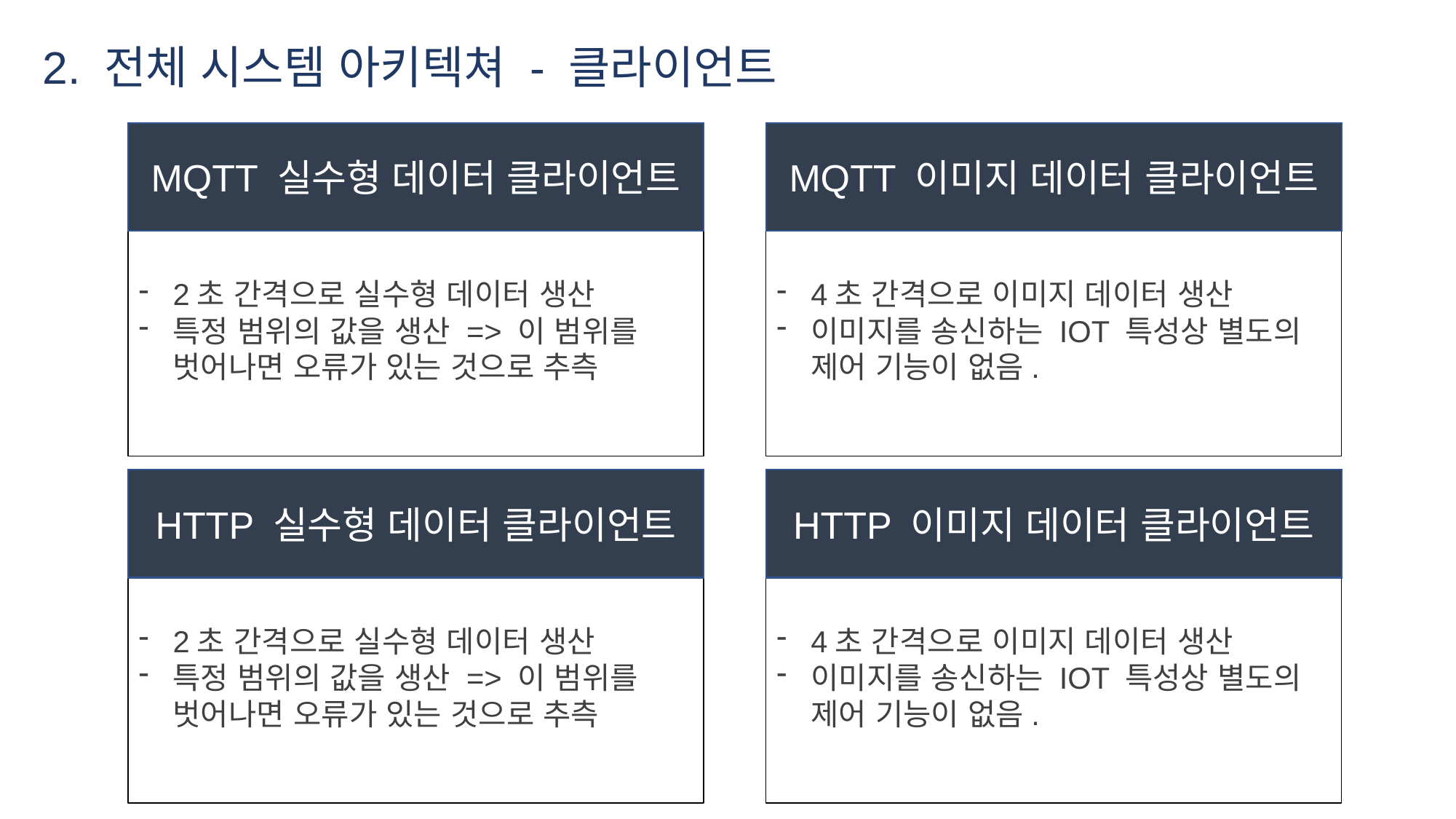

2. 전체 시스템 아키텍쳐 - 클라이언트
MQTT 실수형 데이터 클라이언트
MQTT 이미지 데이터 클라이언트
2초 간격으로 실수형 데이터 생산
특정 범위의 값을 생산 => 이 범위를 벗어나면 오류가 있는 것으로 추측
4초 간격으로 이미지 데이터 생산
이미지를 송신하는 IOT 특성상 별도의 제어 기능이 없음.
HTTP 실수형 데이터 클라이언트
HTTP 이미지 데이터 클라이언트
2초 간격으로 실수형 데이터 생산
특정 범위의 값을 생산 => 이 범위를 벗어나면 오류가 있는 것으로 추측
4초 간격으로 이미지 데이터 생산
이미지를 송신하는 IOT 특성상 별도의 제어 기능이 없음.